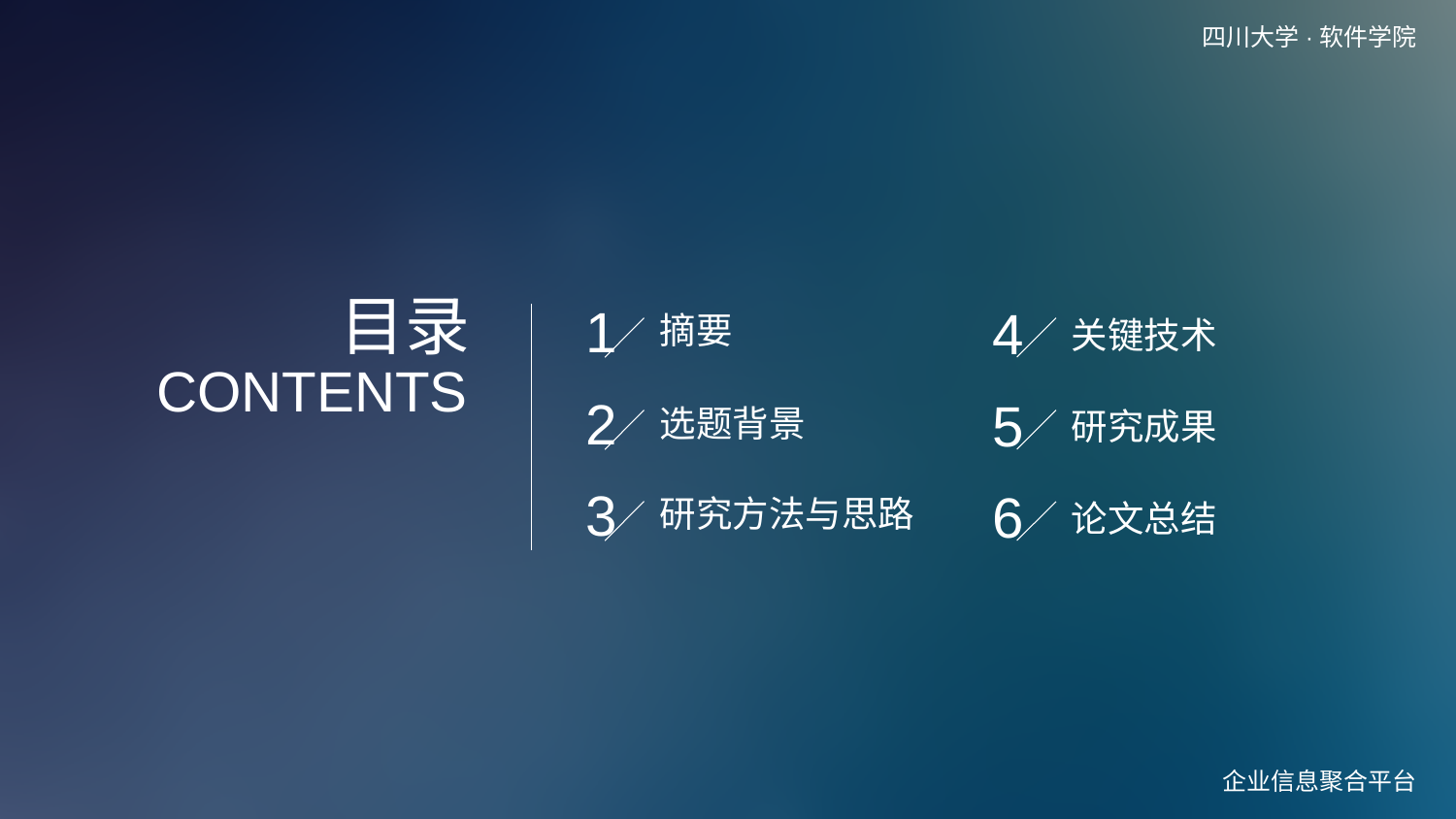

目录
CONTENTS
1
4
摘要
关键技术
2
5
选题背景
研究成果
3
6
研究方法与思路
论文总结